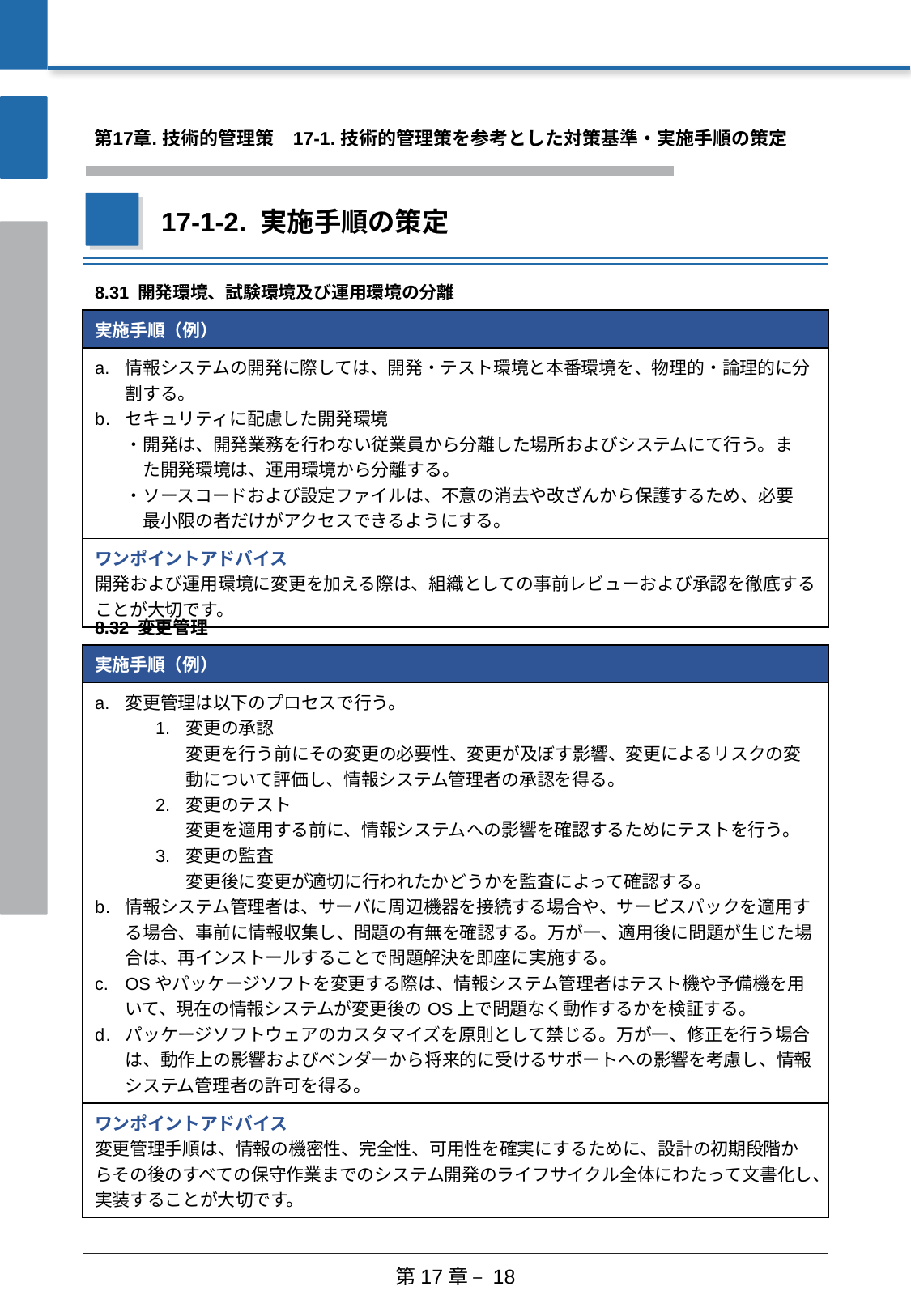

第17章. 技術的管理策
　17-1. 技術的管理策を参考とした対策基準・実施手順の策定
17-1-2. 実施手順の策定
| 8.31 開発環境、試験環境及び運用環境の分離 |
| --- |
| 実施手順（例） |
| 情報システムの開発に際しては、開発・テスト環境と本番環境を、物理的・論理的に分割する。 セキュリティに配慮した開発環境 ・開発は、開発業務を行わない従業員から分離した場所およびシステムにて行う。ま 　た開発環境は、運用環境から分離する。 ・ソースコードおよび設定ファイルは、不意の消去や改ざんから保護するため、必要 　最小限の者だけがアクセスできるようにする。 |
| ワンポイントアドバイス 開発および運用環境に変更を加える際は、組織としての事前レビューおよび承認を徹底することが大切です。 |
| 8.32 変更管理 |
| --- |
| 実施手順（例） |
| 変更管理は以下のプロセスで行う。 変更の承認 変更を行う前にその変更の必要性、変更が及ぼす影響、変更によるリスクの変動について評価し、情報システム管理者の承認を得る。 変更のテスト 変更を適用する前に、情報システムへの影響を確認するためにテストを行う。 変更の監査 変更後に変更が適切に行われたかどうかを監査によって確認する。 情報システム管理者は、サーバに周辺機器を接続する場合や、サービスパックを適用する場合、事前に情報収集し、問題の有無を確認する。万が一、適用後に問題が生じた場合は、再インストールすることで問題解決を即座に実施する。 OSやパッケージソフトを変更する際は、情報システム管理者はテスト機や予備機を用いて、現在の情報システムが変更後のOS上で問題なく動作するかを検証する。 パッケージソフトウェアのカスタマイズを原則として禁じる。万が一、修正を行う場合は、動作上の影響およびベンダーから将来的に受けるサポートへの影響を考慮し、情報システム管理者の許可を得る。 |
| ワンポイントアドバイス 変更管理手順は、情報の機密性、完全性、可用性を確実にするために、設計の初期段階からその後のすべての保守作業までのシステム開発のライフサイクル全体にわたって文書化し、実装することが大切です。 |
第17章 – 18